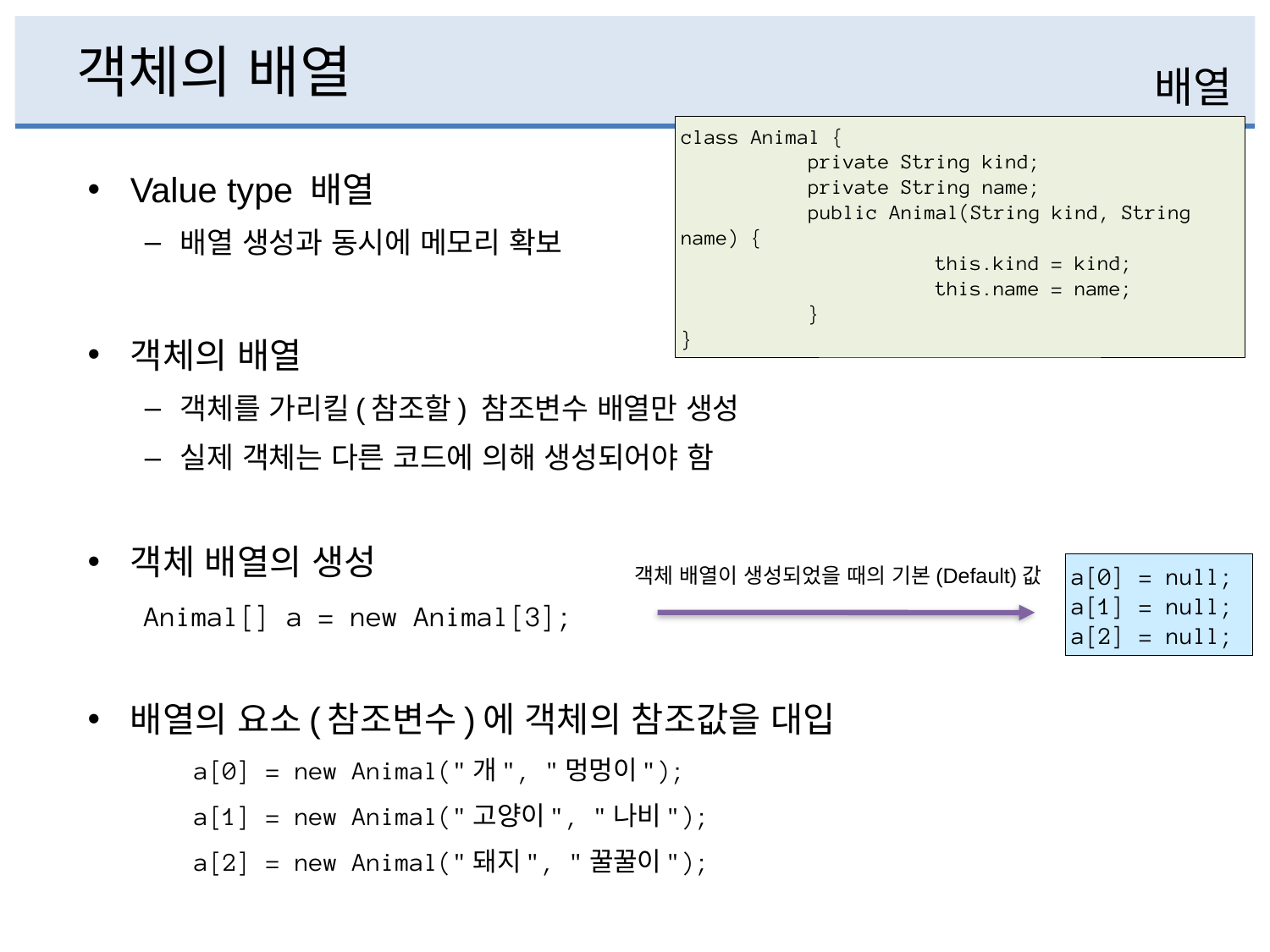

# 객체의 배열
배열
class Animal {
	private String kind;
	private String name;
	public Animal(String kind, String name) {
		this.kind = kind;
		this.name = name;
	}
}
Value type 배열
배열 생성과 동시에 메모리 확보

객체의 배열
객체를 가리킬(참조할) 참조변수 배열만 생성
실제 객체는 다른 코드에 의해 생성되어야 함

객체 배열의 생성
Animal[] a = new Animal[3];

배열의 요소(참조변수)에 객체의 참조값을 대입
a[0] = new Animal("개", "멍멍이");
a[1] = new Animal("고양이", "나비");
a[2] = new Animal("돼지", "꿀꿀이");
a[0] = null;
a[1] = null;
a[2] = null;
객체 배열이 생성되었을 때의 기본(Default)값